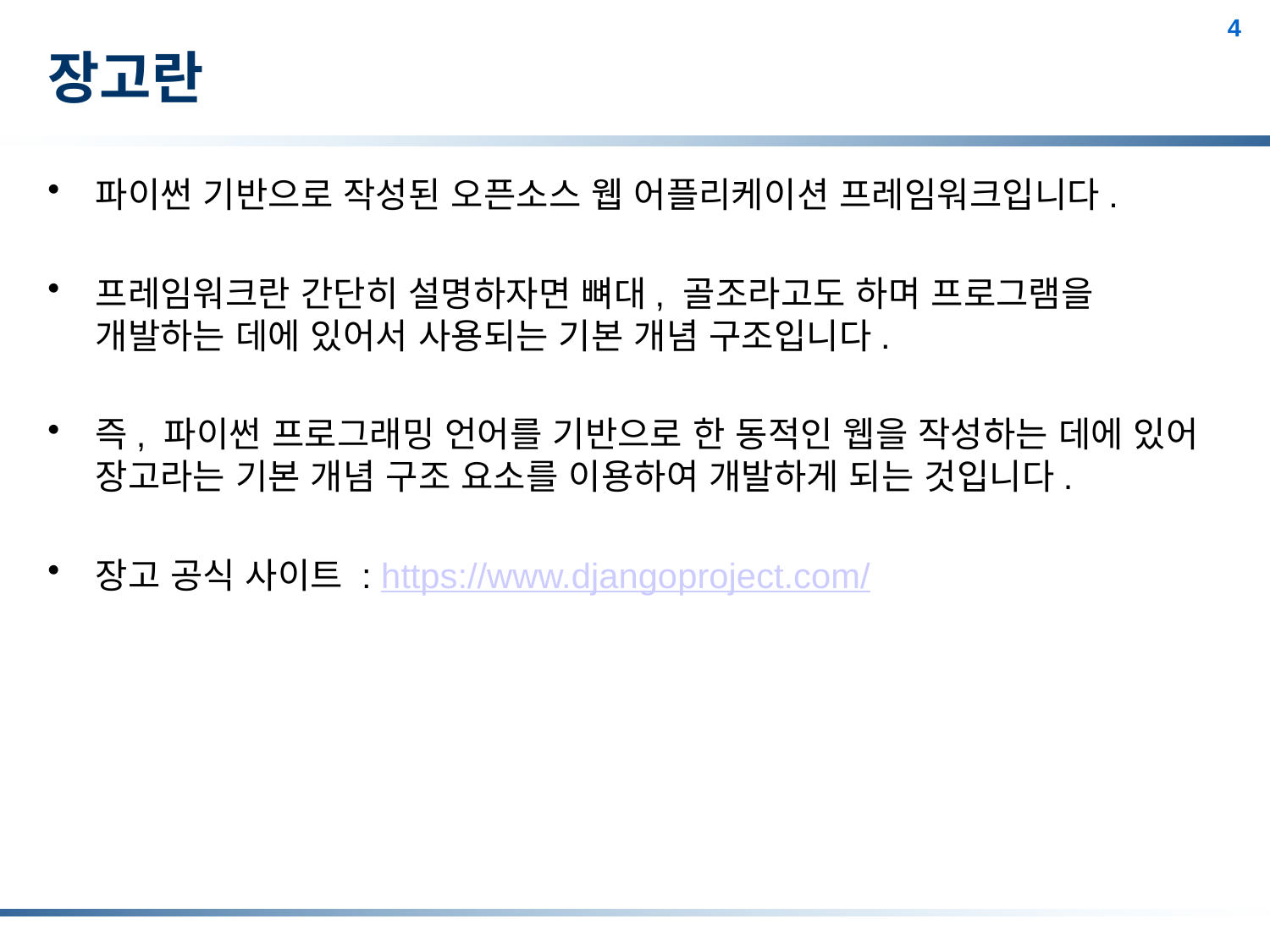

# 장고란
파이썬 기반으로 작성된 오픈소스 웹 어플리케이션 프레임워크입니다.

프레임워크란 간단히 설명하자면 뼈대, 골조라고도 하며 프로그램을 개발하는 데에 있어서 사용되는 기본 개념 구조입니다.

즉, 파이썬 프로그래밍 언어를 기반으로 한 동적인 웹을 작성하는 데에 있어 장고라는 기본 개념 구조 요소를 이용하여 개발하게 되는 것입니다.

장고 공식 사이트 : https://www.djangoproject.com/